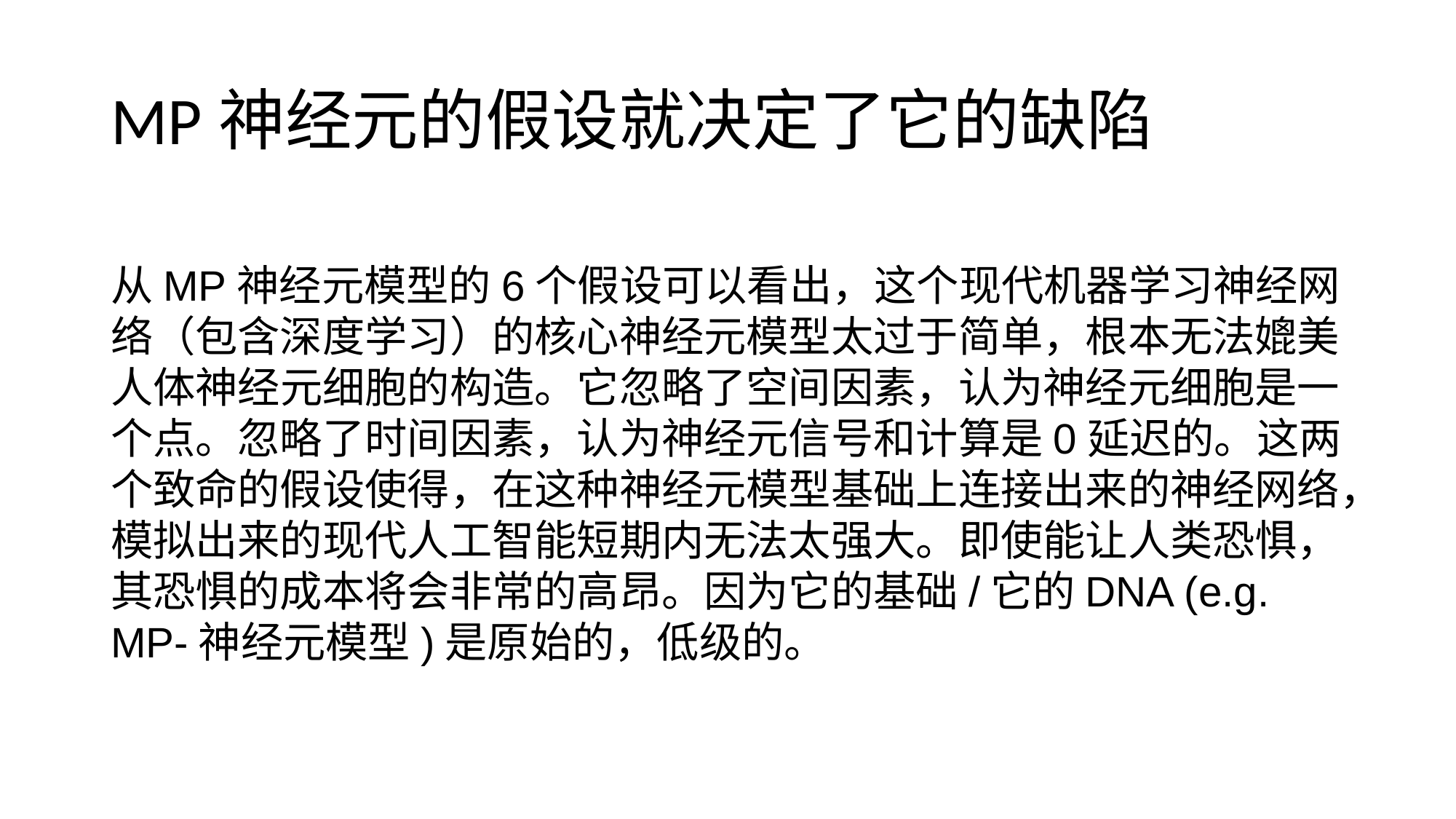

# MP神经元的假设就决定了它的缺陷

从MP神经元模型的6个假设可以看出，这个现代机器学习神经网络（包含深度学习）的核心神经元模型太过于简单，根本无法媲美人体神经元细胞的构造。它忽略了空间因素，认为神经元细胞是一个点。忽略了时间因素，认为神经元信号和计算是0延迟的。这两个致命的假设使得，在这种神经元模型基础上连接出来的神经网络，模拟出来的现代人工智能短期内无法太强大。即使能让人类恐惧，其恐惧的成本将会非常的高昂。因为它的基础/它的DNA (e.g. MP-神经元模型)是原始的，低级的。